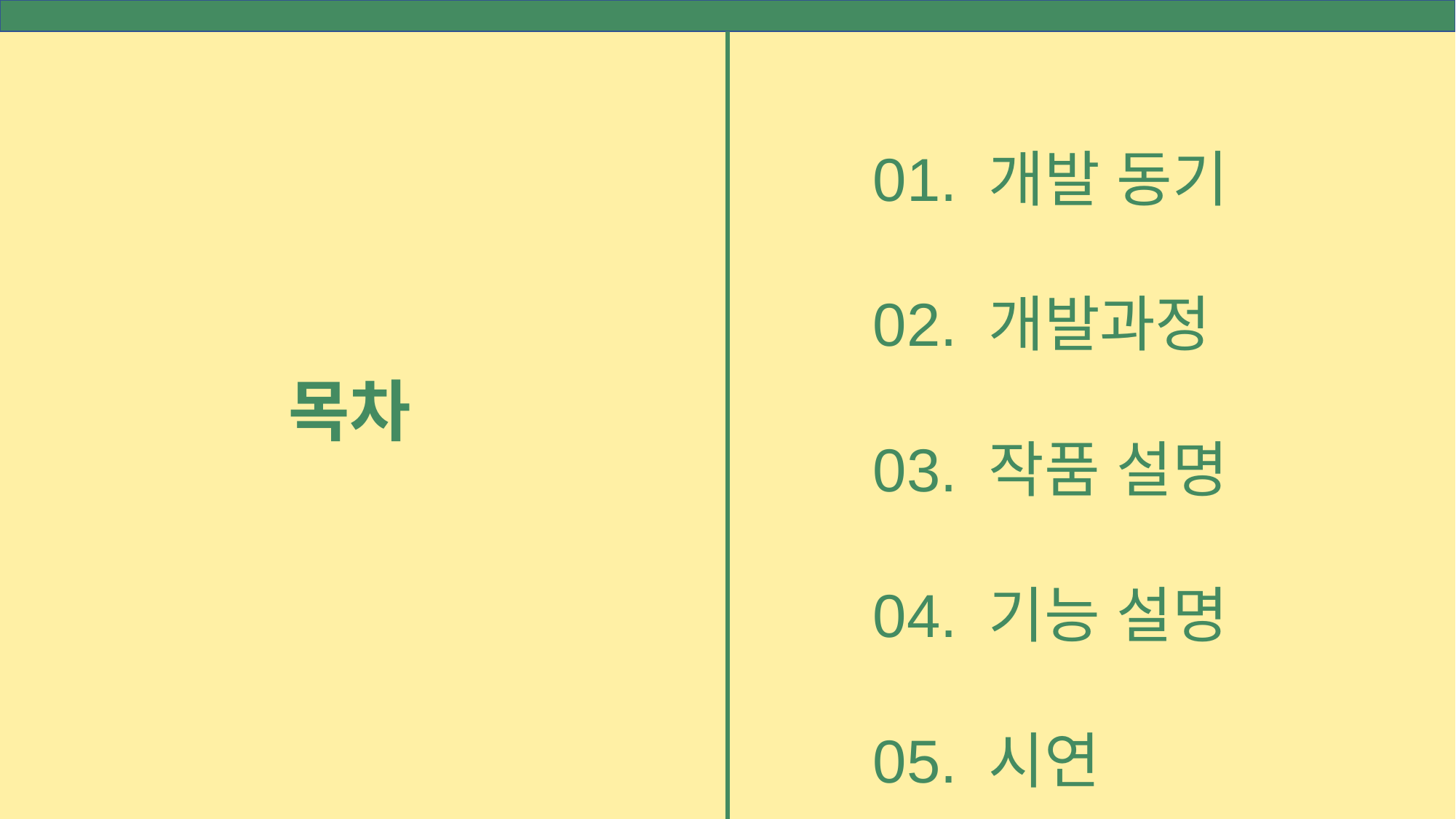

01. 개발 동기
02. 개발과정
03. 작품 설명
04. 기능 설명
05. 시연
목차